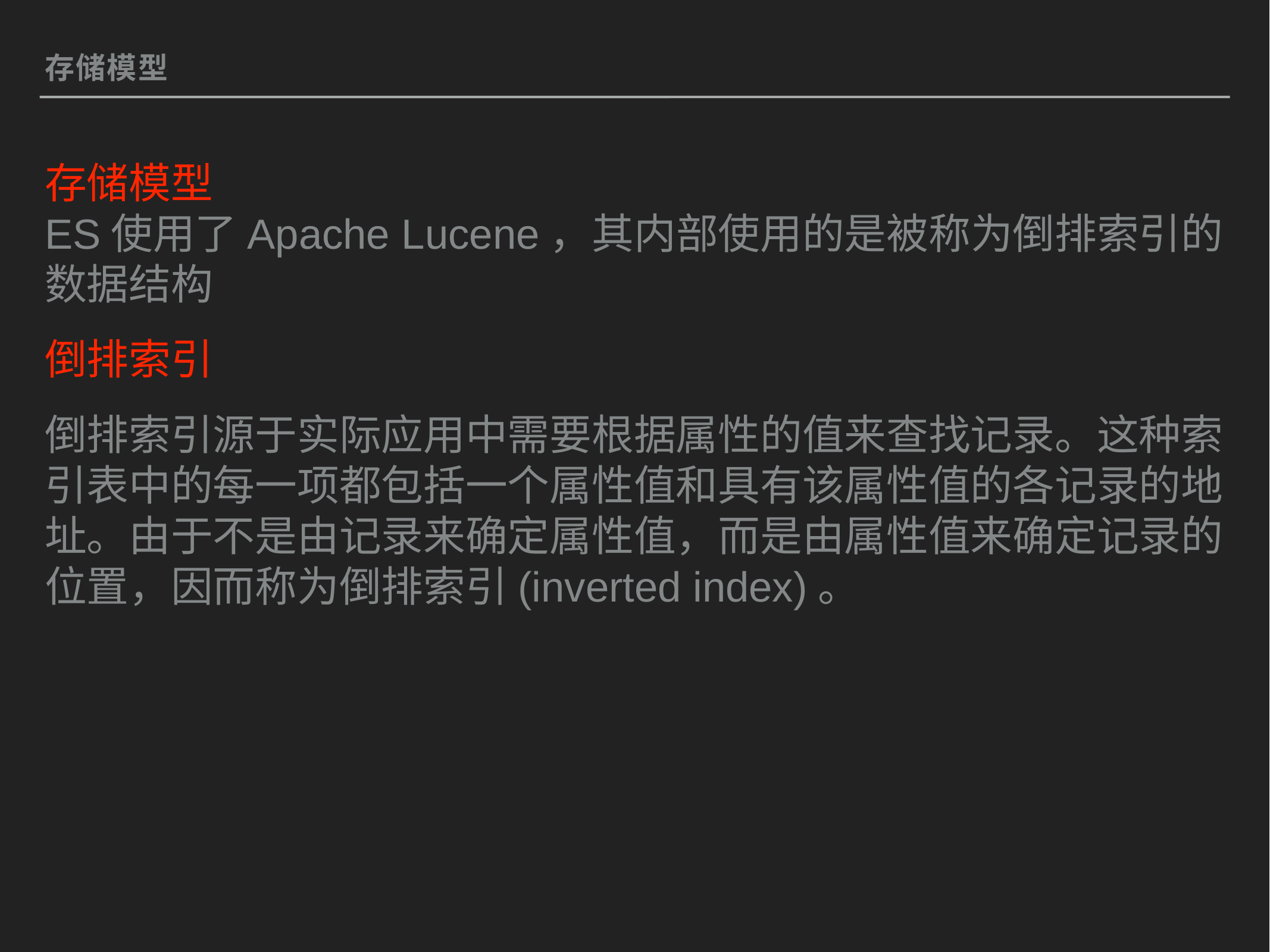

存储模型
存储模型
ES使用了Apache Lucene，其内部使用的是被称为倒排索引的数据结构
倒排索引
倒排索引源于实际应用中需要根据属性的值来查找记录。这种索引表中的每一项都包括一个属性值和具有该属性值的各记录的地址。由于不是由记录来确定属性值，而是由属性值来确定记录的位置，因而称为倒排索引(inverted index)。